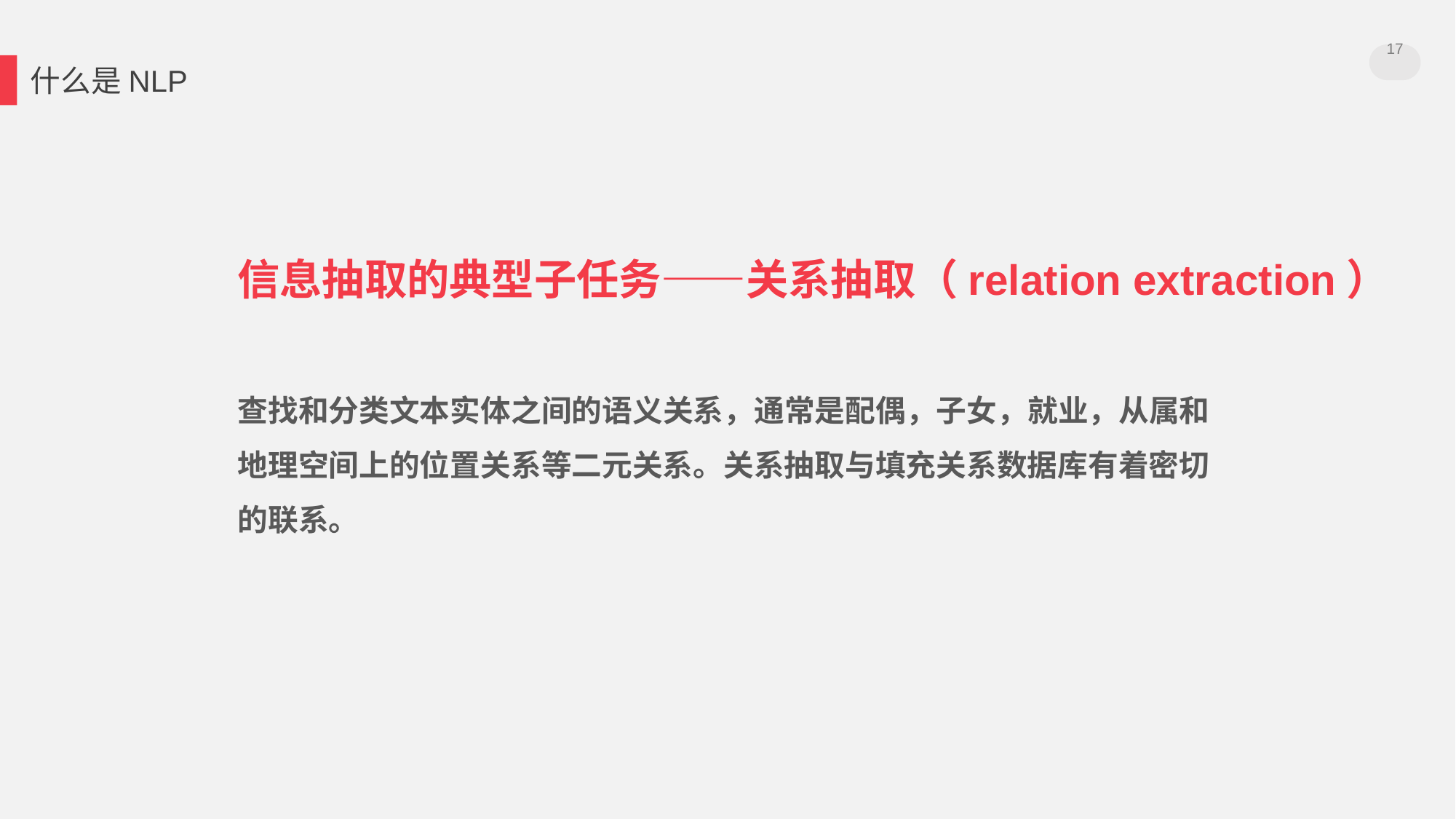

17
什么是NLP
信息抽取的典型子任务——关系抽取（relation extraction）

查找和分类文本实体之间的语义关系，通常是配偶，子女，就业，从属和地理空间上的位置关系等二元关系。关系抽取与填充关系数据库有着密切的联系。